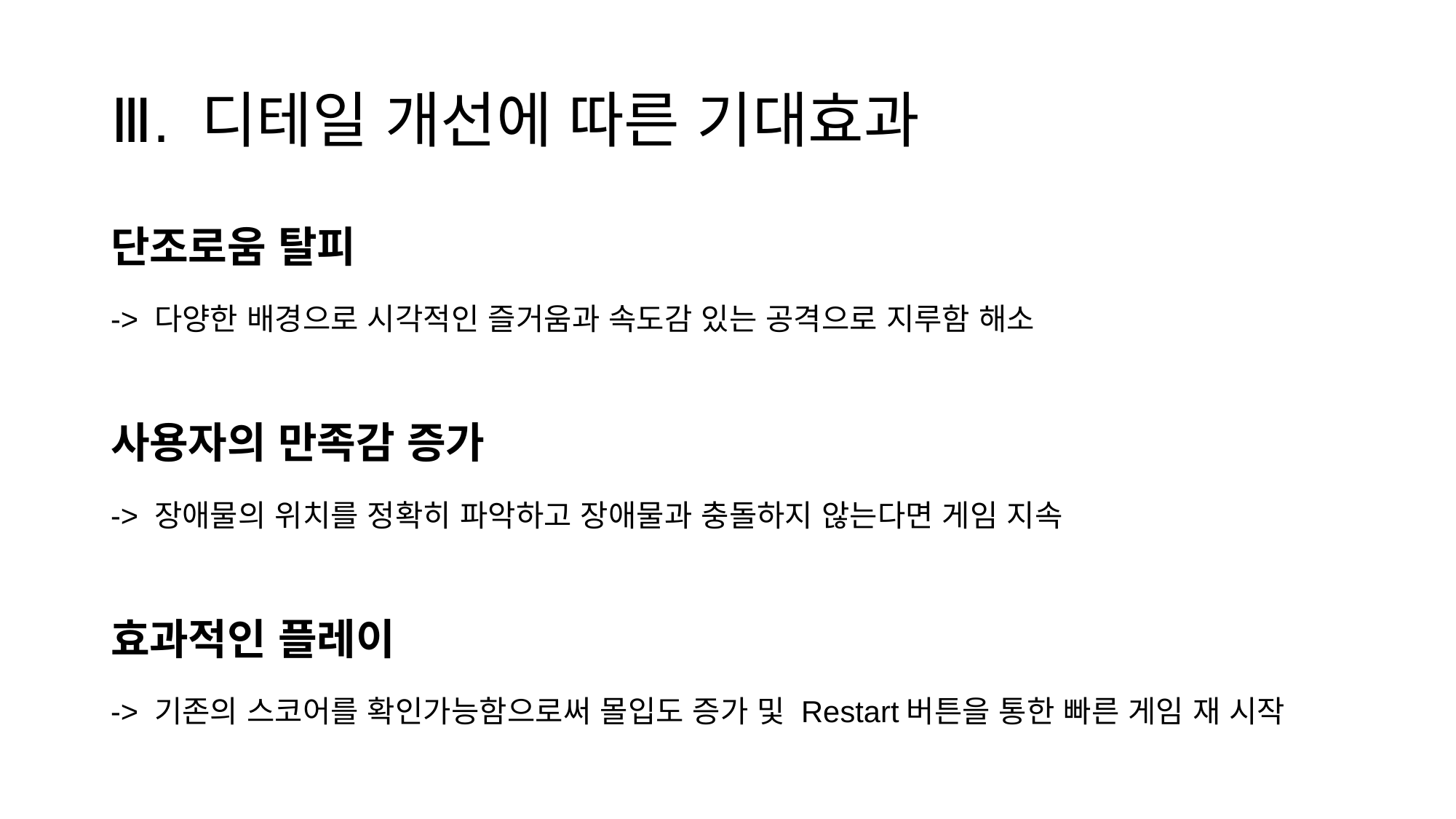

# Ⅲ. 디테일 개선에 따른 기대효과
단조로움 탈피

-> 다양한 배경으로 시각적인 즐거움과 속도감 있는 공격으로 지루함 해소
사용자의 만족감 증가

-> 장애물의 위치를 정확히 파악하고 장애물과 충돌하지 않는다면 게임 지속
효과적인 플레이

-> 기존의 스코어를 확인가능함으로써 몰입도 증가 및 Restart버튼을 통한 빠른 게임 재 시작